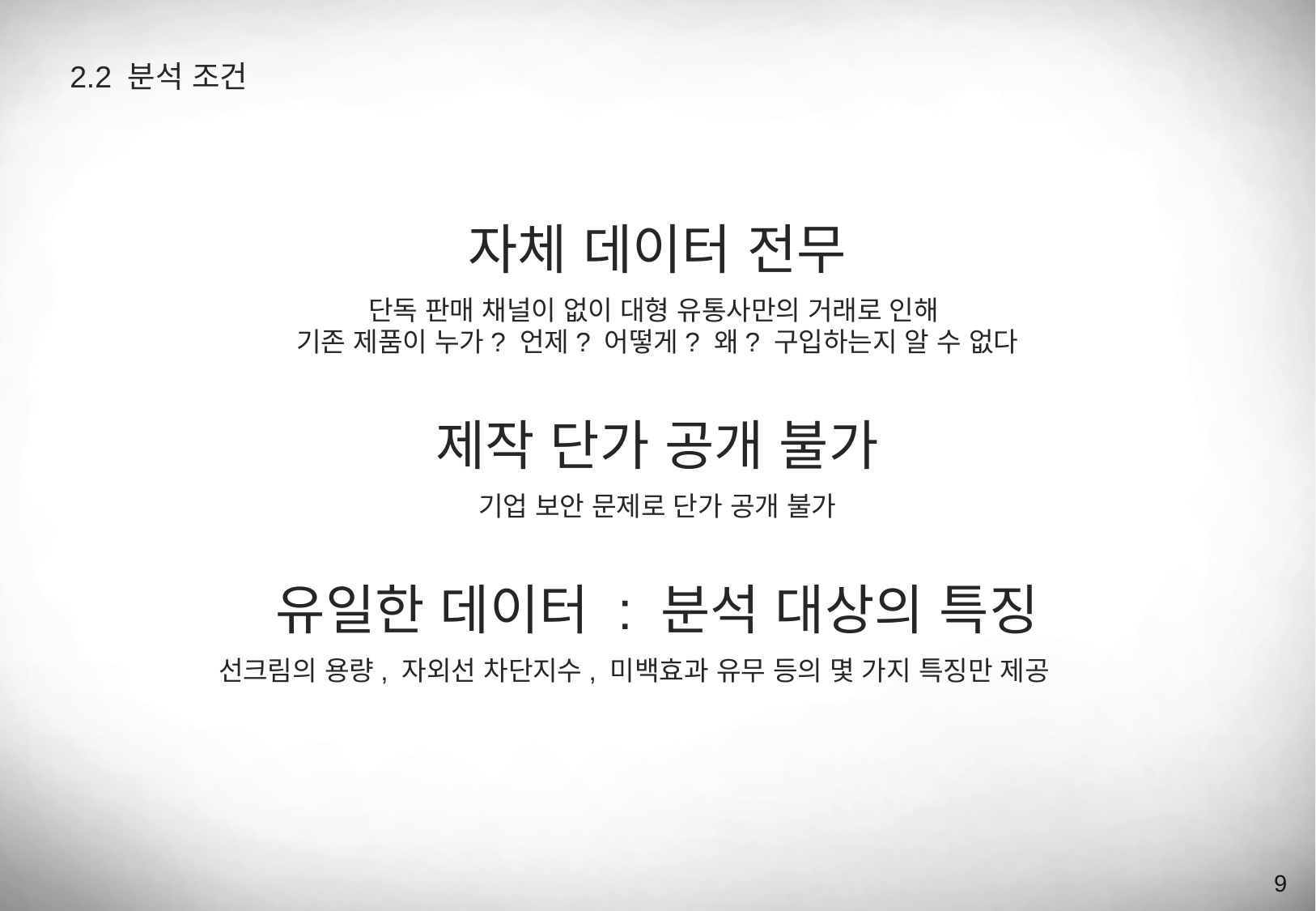

2.2 분석 조건
자체 데이터 전무
단독 판매 채널이 없이 대형 유통사만의 거래로 인해
기존 제품이 누가? 언제? 어떻게? 왜? 구입하는지 알 수 없다
제작 단가 공개 불가
기업 보안 문제로 단가 공개 불가
유일한 데이터 : 분석 대상의 특징
선크림의 용량, 자외선 차단지수, 미백효과 유무 등의 몇 가지 특징만 제공
9